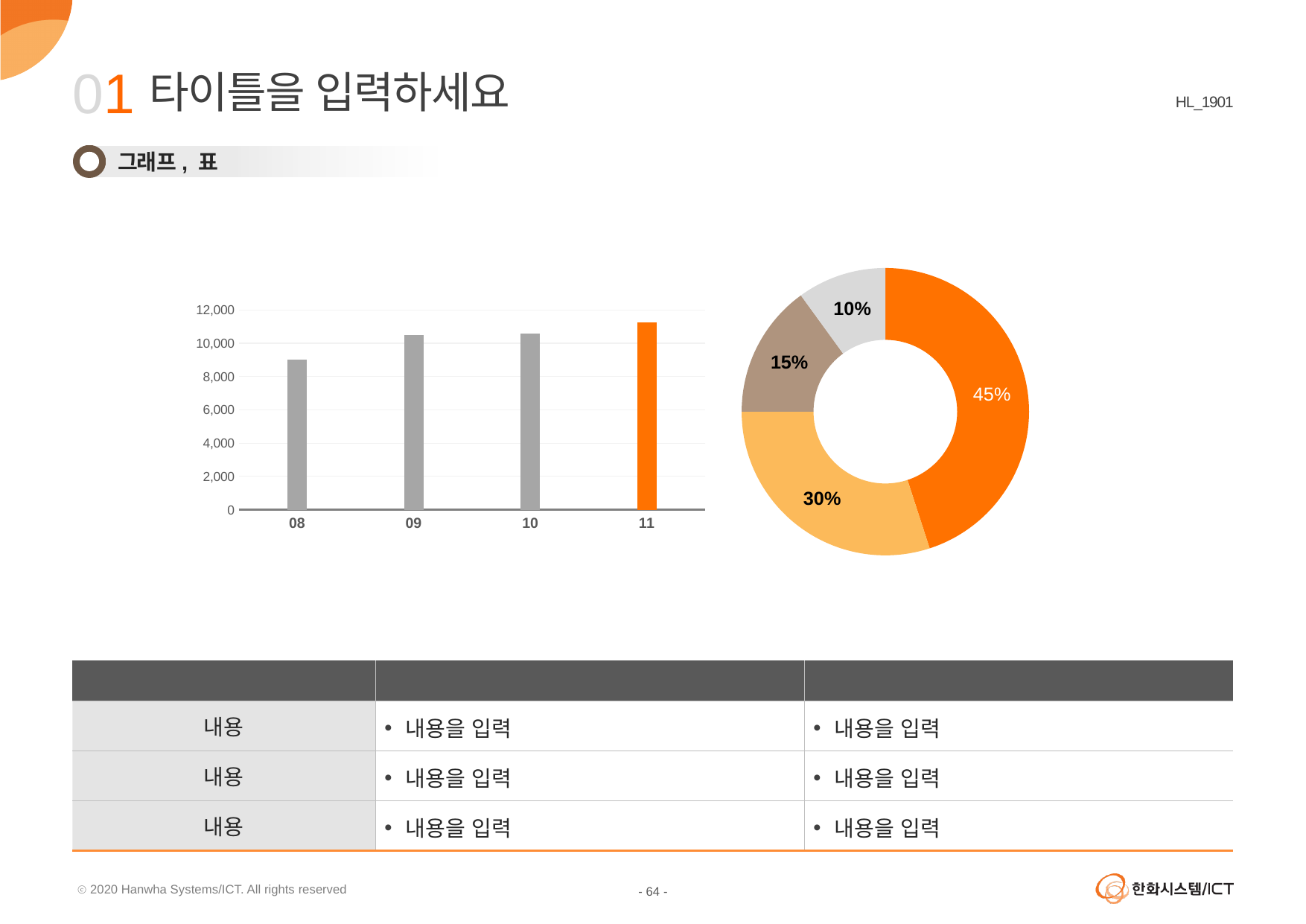

01
타이틀을 입력하세요

그래프, 표

### Chart

| Category | 판매 |
|---|---|
| a | 45.0 |
| b | 30.0 |
| c | 15.0 |
| d | 10.0 |

### Chart

| Category | 계열 1 |
|---|---|
| 08 | 9030.0 |
| 09 | 10478.0 |
| 10 | 10565.0 |
| 11 | 11242.0 |
| 항목 | 내용 | 내용 |
| --- | --- | --- |
| 내용 | 내용을 입력 | 내용을 입력 |
| 내용 | 내용을 입력 | 내용을 입력 |
| 내용 | 내용을 입력 | 내용을 입력 |